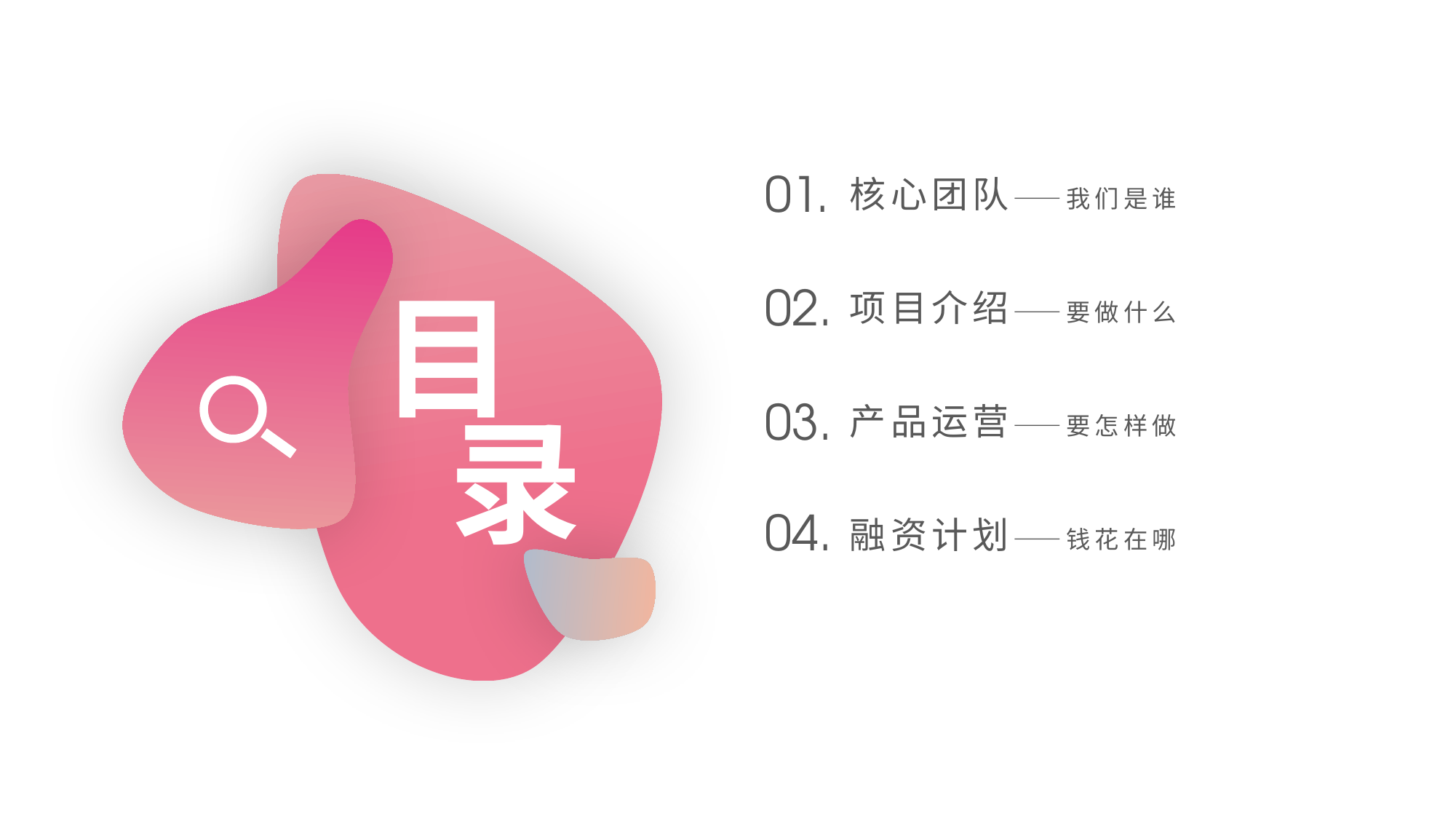

01.
核心团队——我们是谁

目
02.
项目介绍——要做什么

03.
产品运营——要怎样做
录
04.
融资计划——钱花在哪